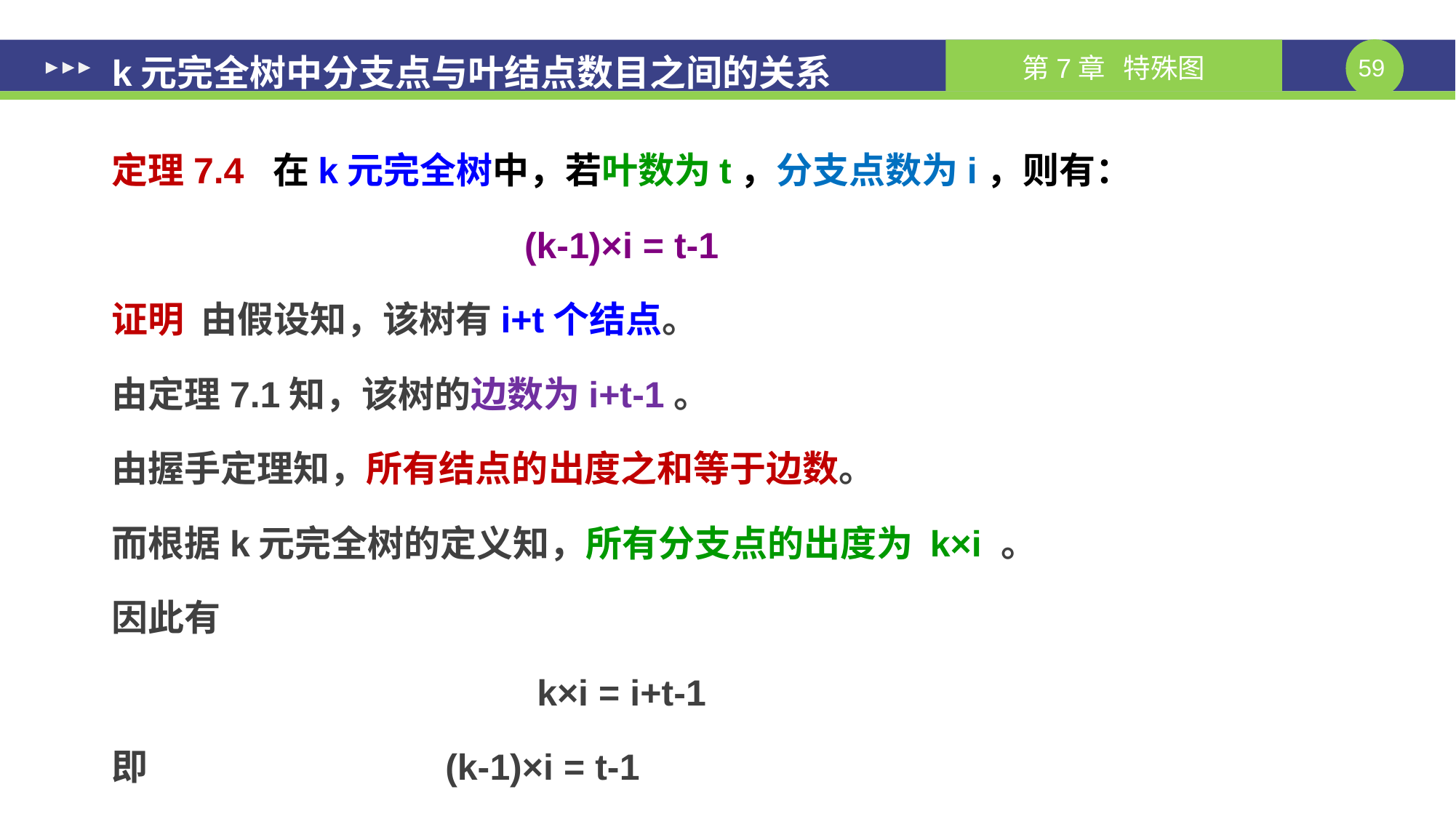

# k元完全树中分支点与叶结点数目之间的关系
定理7.4  在k元完全树中，若叶数为t，分支点数为i，则有：
(k-1)×i = t-1
证明  由假设知，该树有i+t个结点。
由定理7.1知，该树的边数为i+t-1。
由握手定理知，所有结点的出度之和等于边数。
而根据k元完全树的定义知，所有分支点的出度为 k×i 。
因此有
k×i = i+t-1
即		             (k-1)×i = t-1